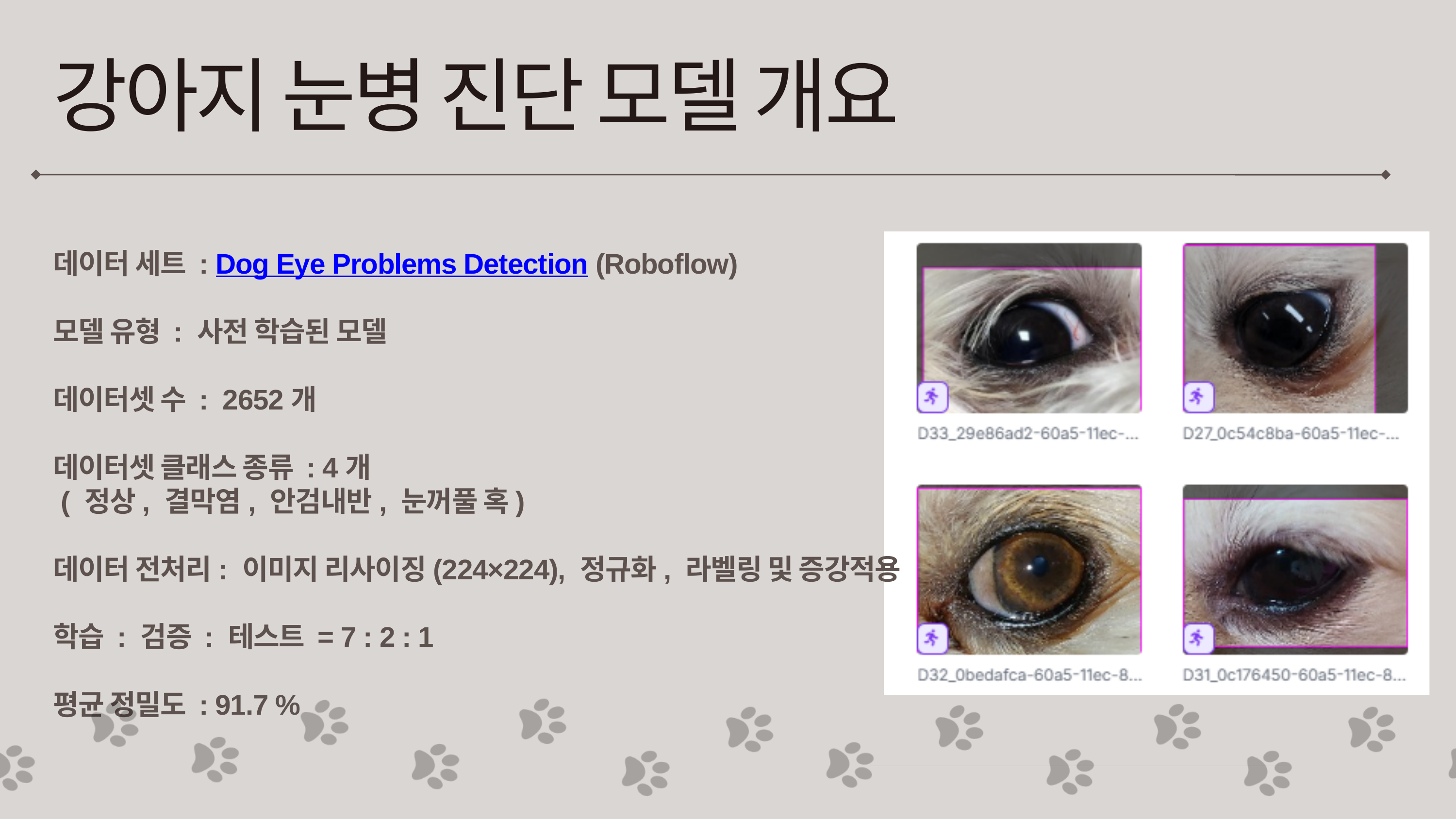

강아지 눈병 진단 모델 개요

데이터 세트 : Dog Eye Problems Detection (Roboflow)

모델 유형 : 사전 학습된 모델

데이터셋 수 :  2652개

데이터셋 클래스 종류 : 4개
 ( 정상, 결막염, 안검내반, 눈꺼풀 혹)

데이터 전처리: 이미지 리사이징(224×224), 정규화, 라벨링 및 증강적용

학습 : 검증 : 테스트 = 7 : 2 : 1

평균 정밀도 : 91.7 %

4